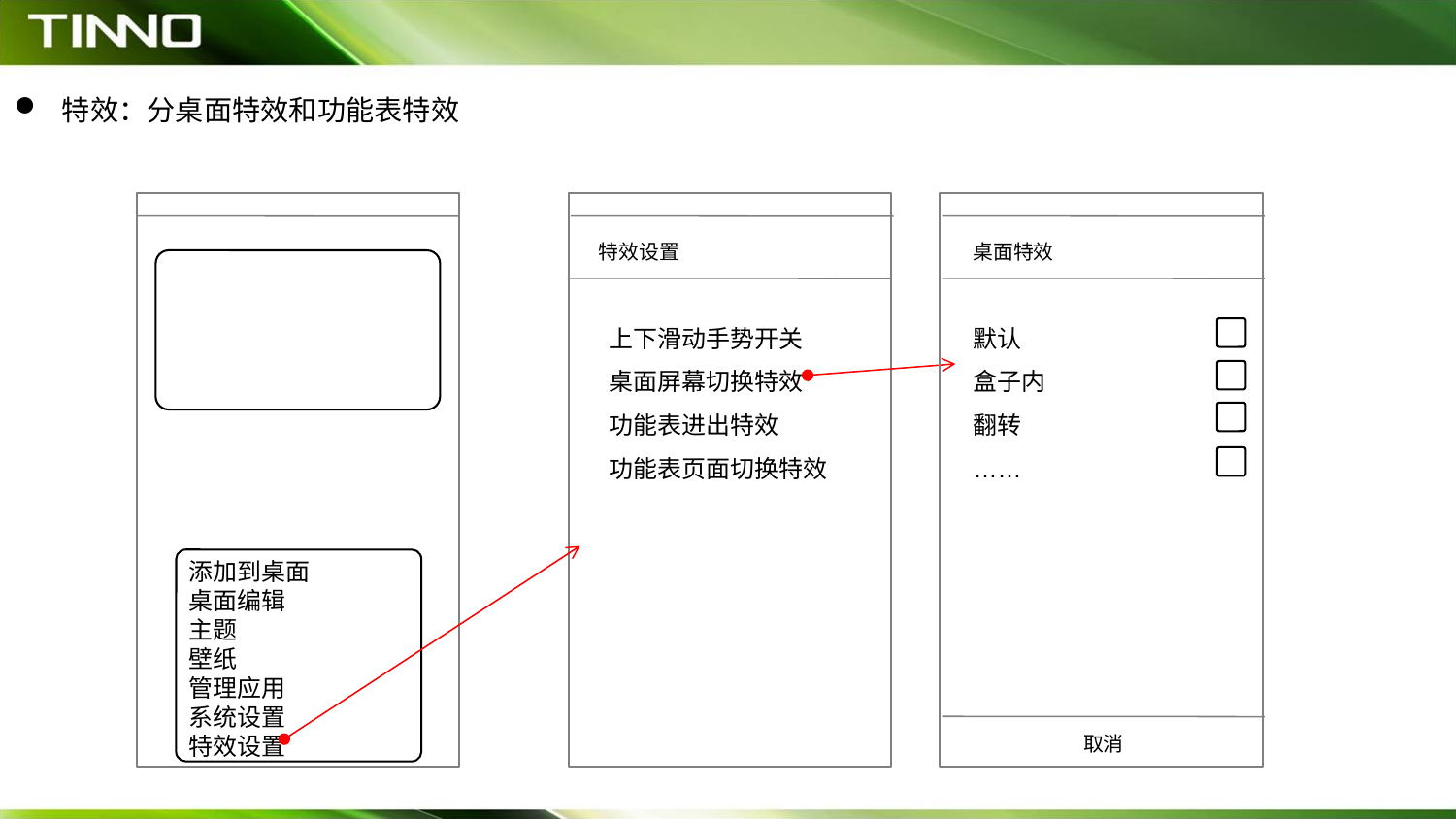

特效：分桌面特效和功能表特效

特效设置
桌面特效

上下滑动手势开关
桌面屏幕切换特效
功能表进出特效
功能表页面切换特效
默认
盒子内
翻转
……

添加到桌面
桌面编辑
主题
壁纸
管理应用
系统设置
特效设置

取消